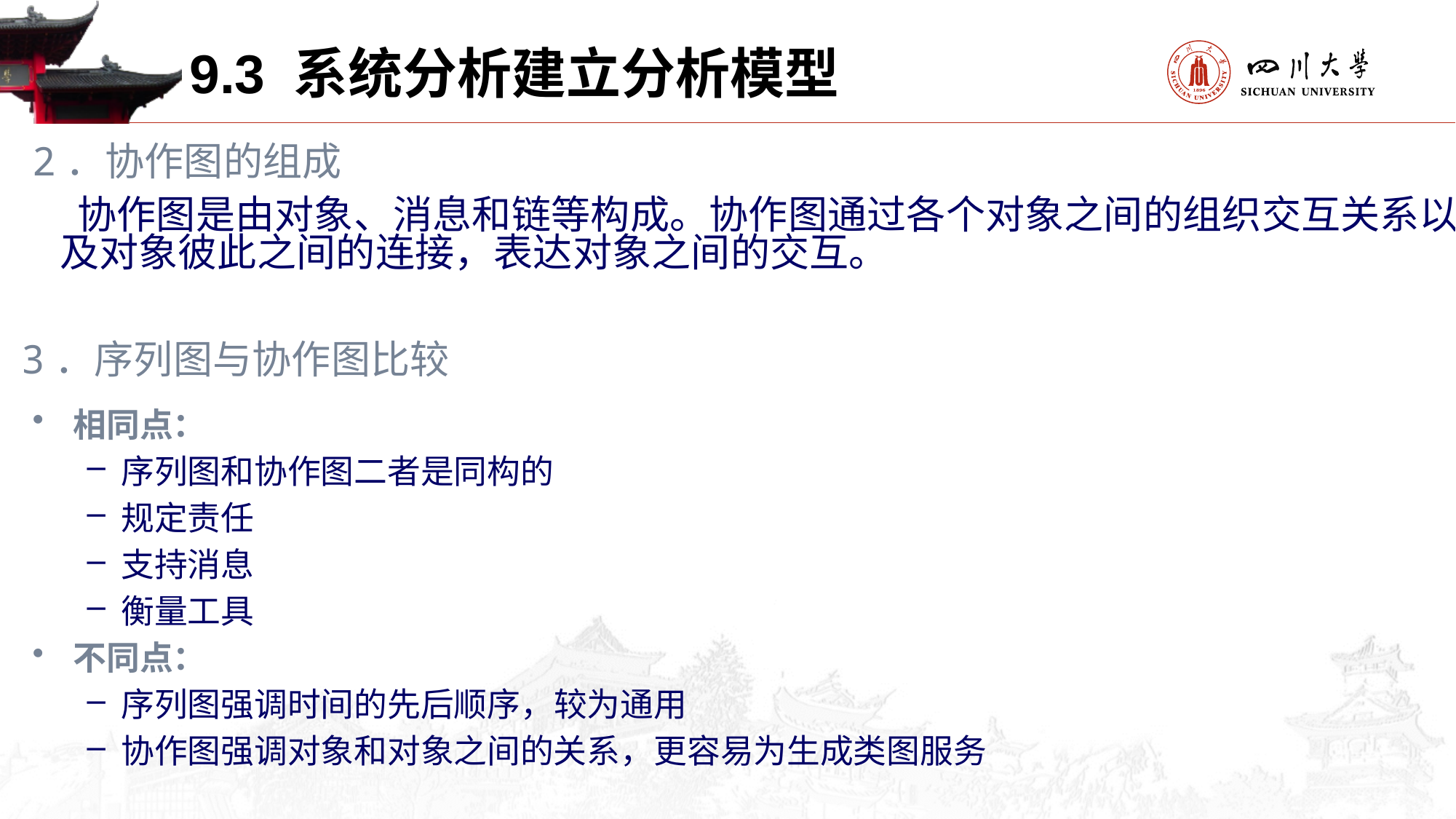

9.3 系统分析建立分析模型

2．协作图的组成
    协作图是由对象、消息和链等构成。协作图通过各个对象之间的组织交互关系以及对象彼此之间的连接，表达对象之间的交互。

3．序列图与协作图比较
相同点：
序列图和协作图二者是同构的
规定责任
支持消息
衡量工具
不同点：
序列图强调时间的先后顺序，较为通用
协作图强调对象和对象之间的关系，更容易为生成类图服务